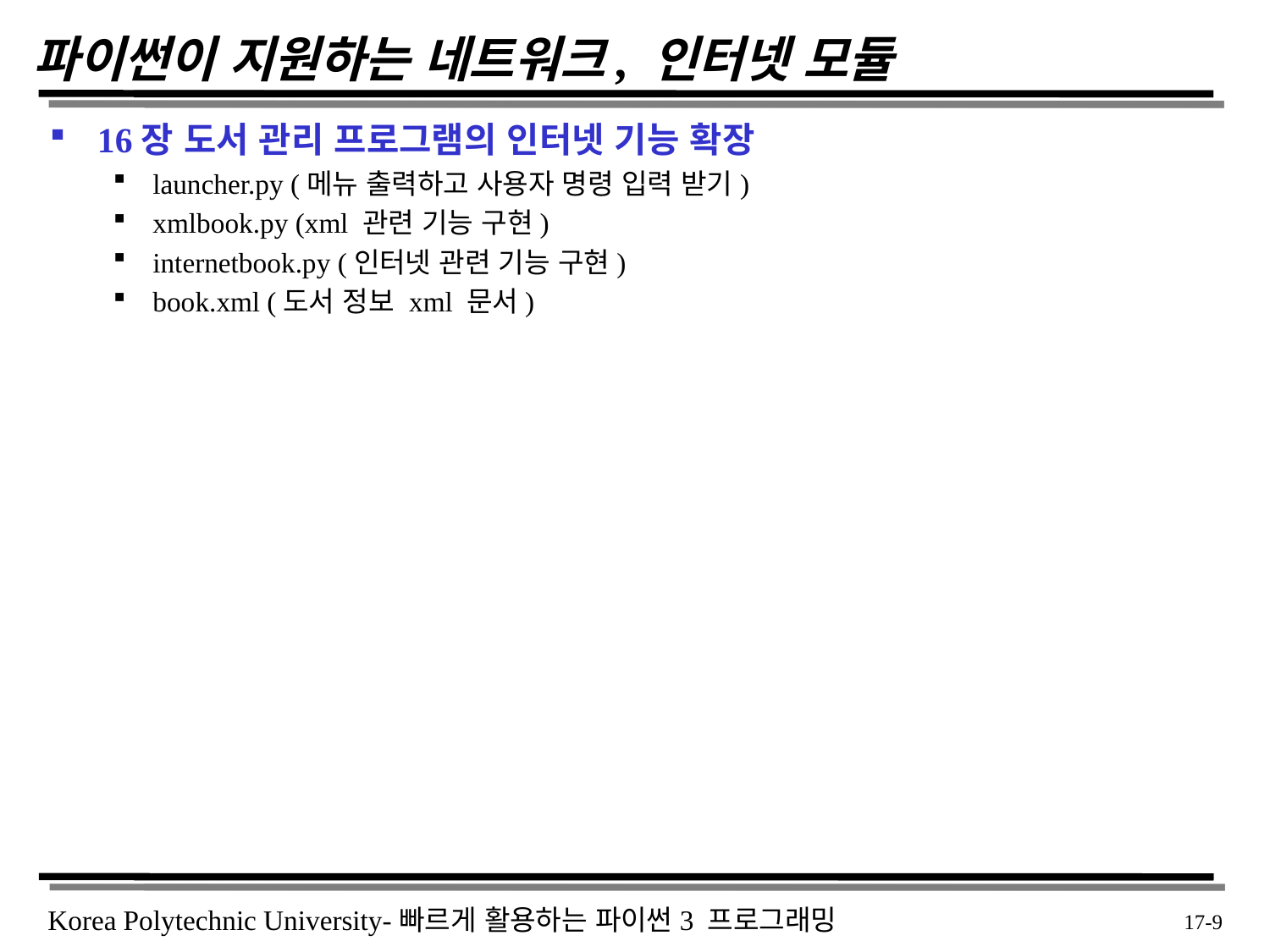

# 파이썬이 지원하는 네트워크, 인터넷 모듈
16장 도서 관리 프로그램의 인터넷 기능 확장
launcher.py (메뉴 출력하고 사용자 명령 입력 받기)
xmlbook.py (xml 관련 기능 구현)
internetbook.py (인터넷 관련 기능 구현)
book.xml (도서 정보 xml 문서)

 17-9